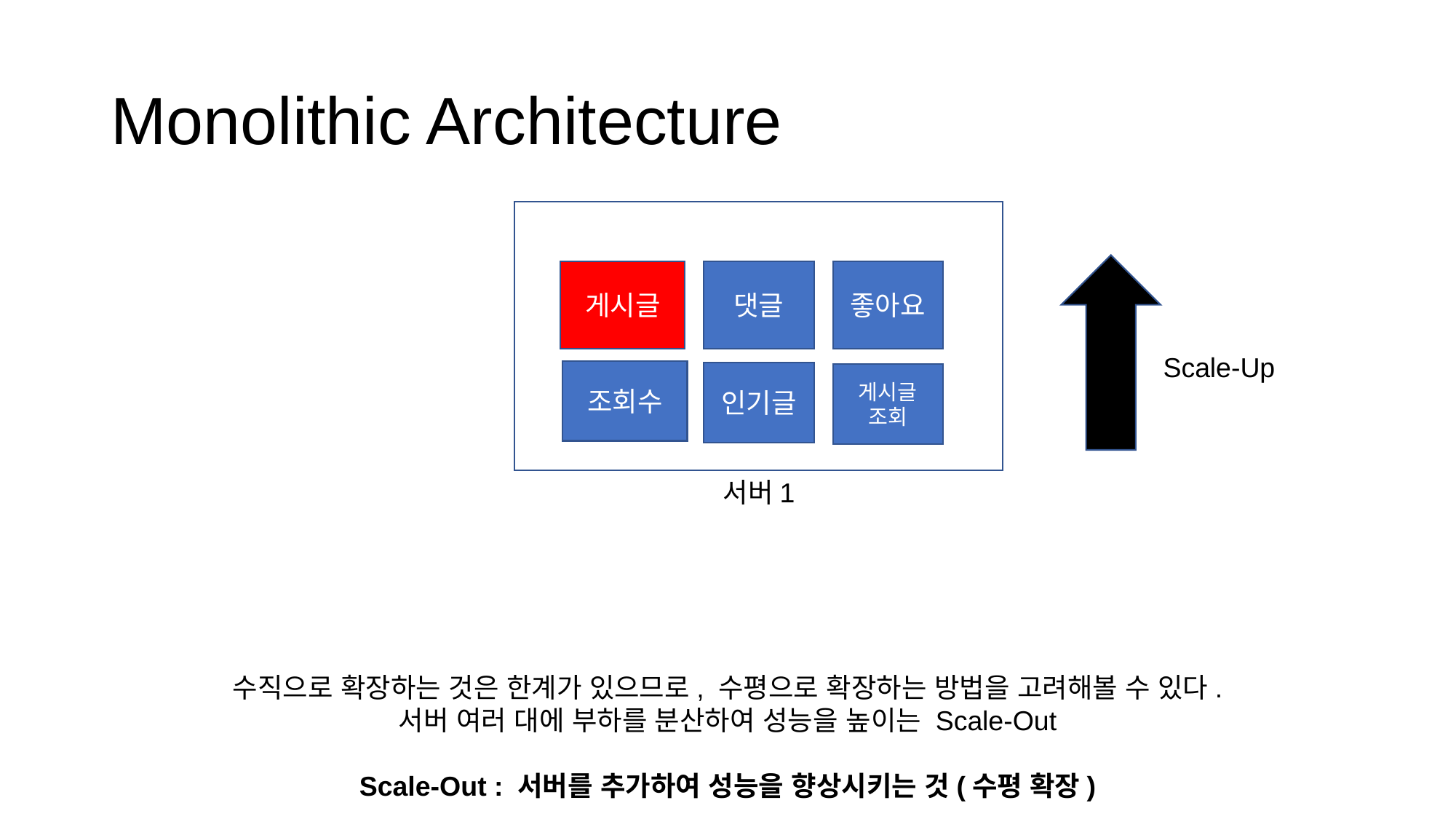

# Monolithic Architecture

게시글
댓글
좋아요
Scale-Up
조회수
인기글
게시글
조회
서버1
수직으로 확장하는 것은 한계가 있으므로, 수평으로 확장하는 방법을 고려해볼 수 있다.
서버 여러 대에 부하를 분산하여 성능을 높이는 Scale-Out

Scale-Out : 서버를 추가하여 성능을 향상시키는 것(수평 확장)